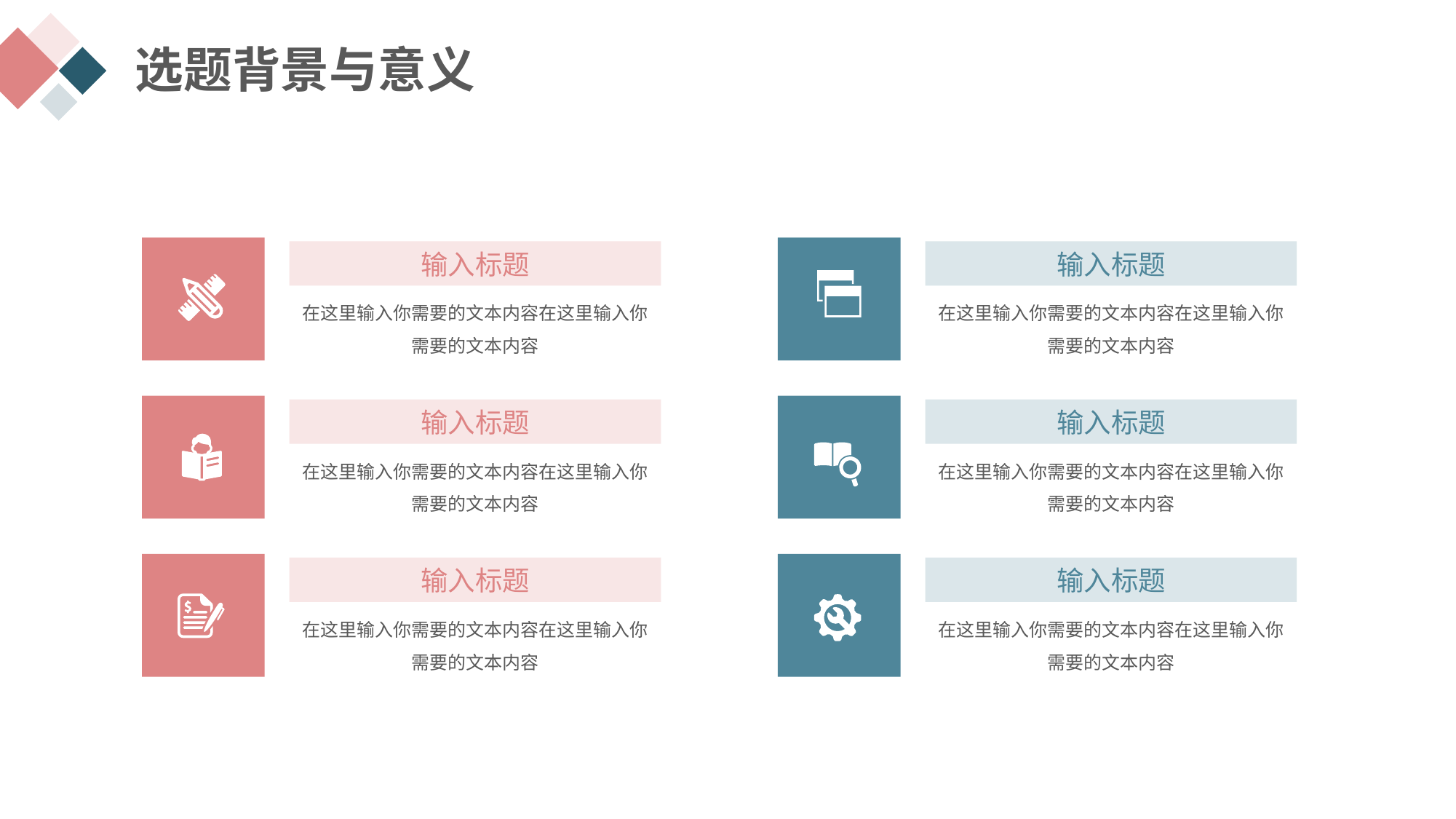

选题背景与意义

输入标题
在这里输入你需要的文本内容在这里输入你需要的文本内容

输入标题
在这里输入你需要的文本内容在这里输入你需要的文本内容

输入标题
在这里输入你需要的文本内容在这里输入你需要的文本内容

输入标题
在这里输入你需要的文本内容在这里输入你需要的文本内容

输入标题
在这里输入你需要的文本内容在这里输入你需要的文本内容

输入标题
在这里输入你需要的文本内容在这里输入你需要的文本内容